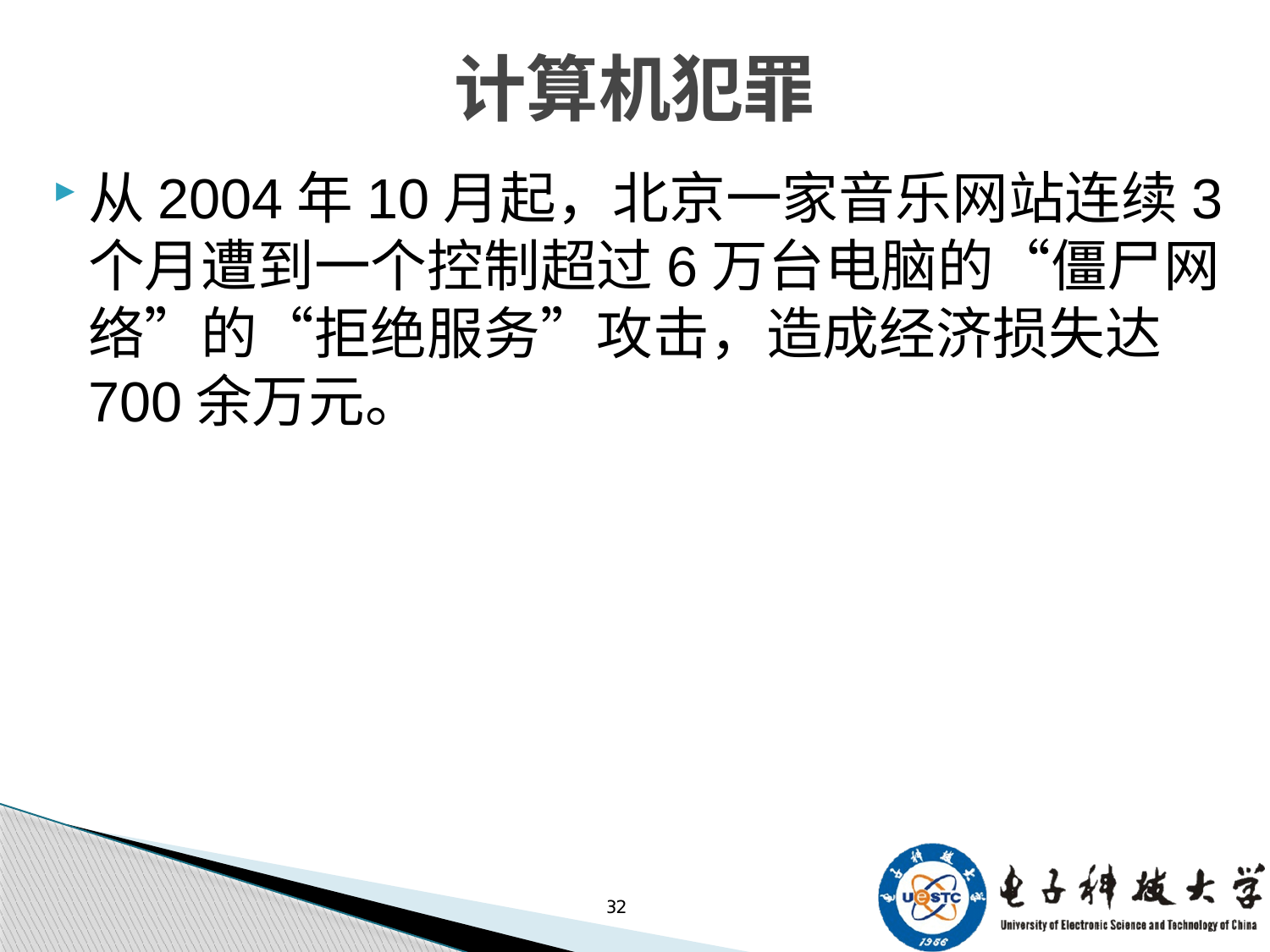

# 计算机犯罪
从2004年10月起，北京一家音乐网站连续3个月遭到一个控制超过6万台电脑的“僵尸网络”的“拒绝服务”攻击，造成经济损失达700余万元。
32